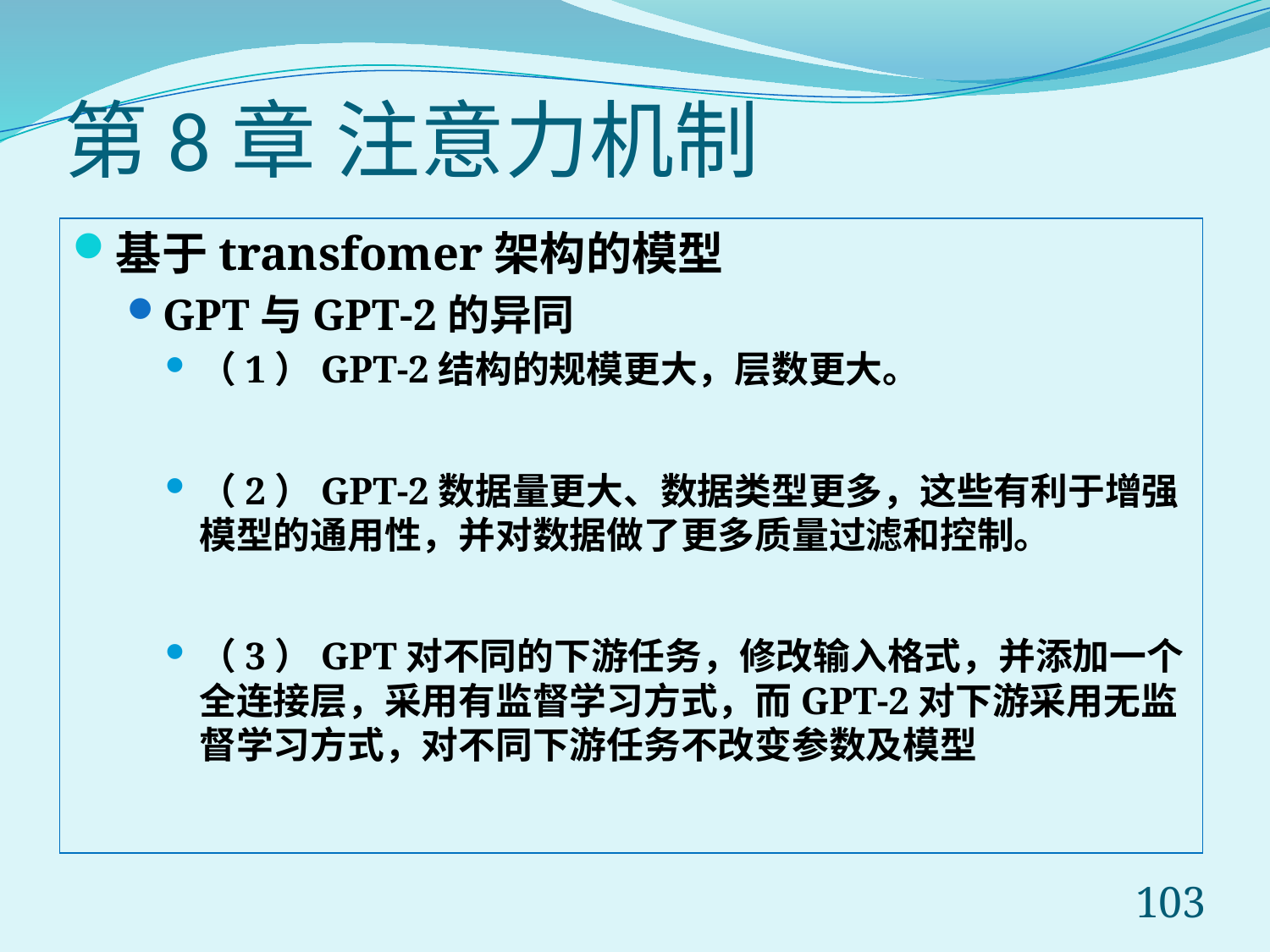

# 第8章 注意力机制
基于transfomer架构的模型
GPT与GPT-2的异同
（1）GPT-2结构的规模更大，层数更大。

（2）GPT-2数据量更大、数据类型更多，这些有利于增强模型的通用性，并对数据做了更多质量过滤和控制。

（3）GPT对不同的下游任务，修改输入格式，并添加一个全连接层，采用有监督学习方式，而GPT-2对下游采用无监督学习方式，对不同下游任务不改变参数及模型

103